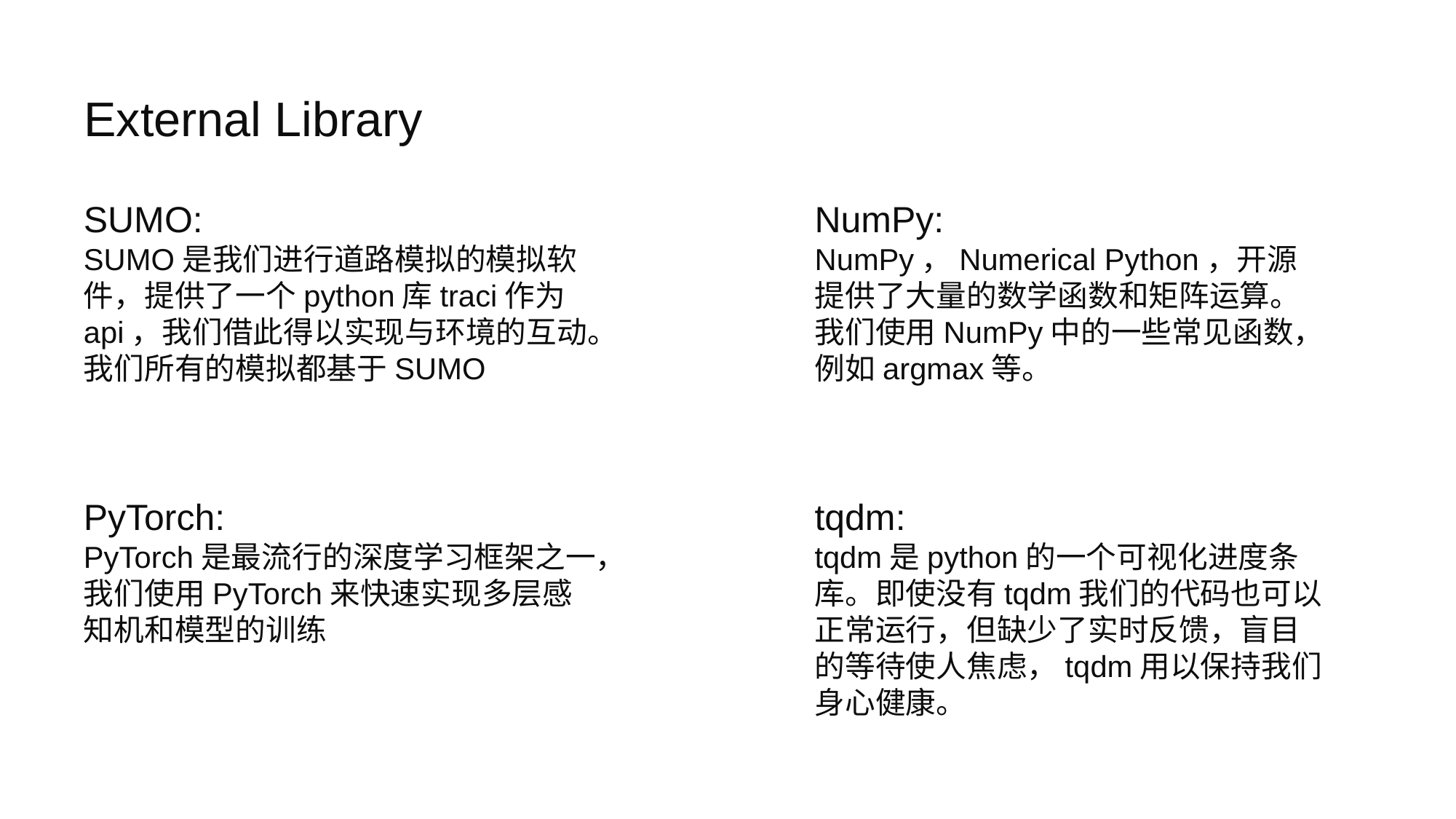

External Library
SUMO:
SUMO是我们进行道路模拟的模拟软件，提供了一个python库traci作为api，我们借此得以实现与环境的互动。我们所有的模拟都基于SUMO
NumPy:
NumPy，Numerical Python，开源
提供了大量的数学函数和矩阵运算。我们使用NumPy中的一些常见函数，例如argmax等。
PyTorch:
PyTorch是最流行的深度学习框架之一，我们使用PyTorch来快速实现多层感知机和模型的训练
tqdm:
tqdm是python的一个可视化进度条库。即使没有tqdm我们的代码也可以正常运行，但缺少了实时反馈，盲目的等待使人焦虑，tqdm用以保持我们身心健康。